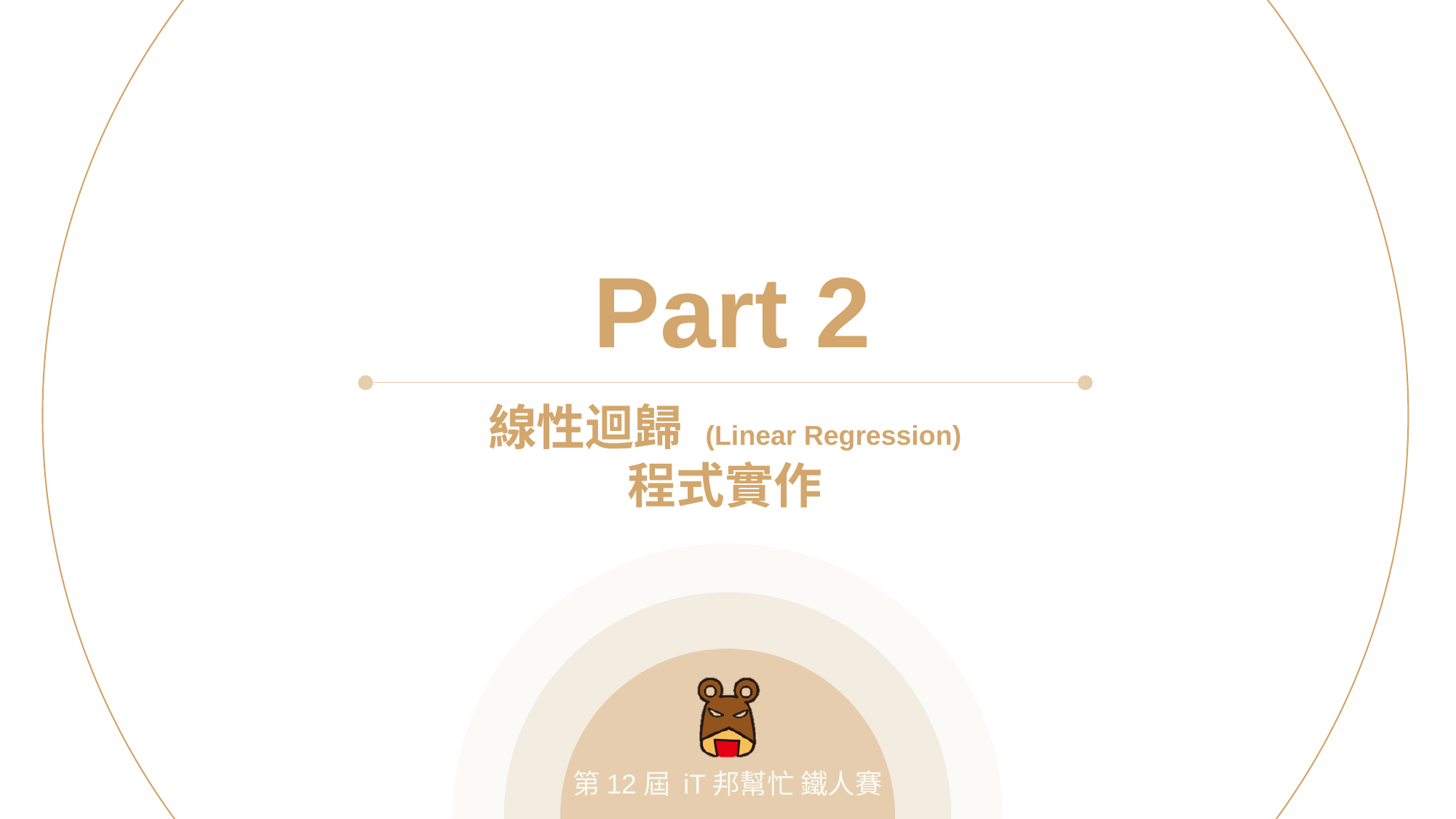

Part 2
線性迴歸 (Linear Regression)
程式實作
第12屆 iT邦幫忙 鐵人賽